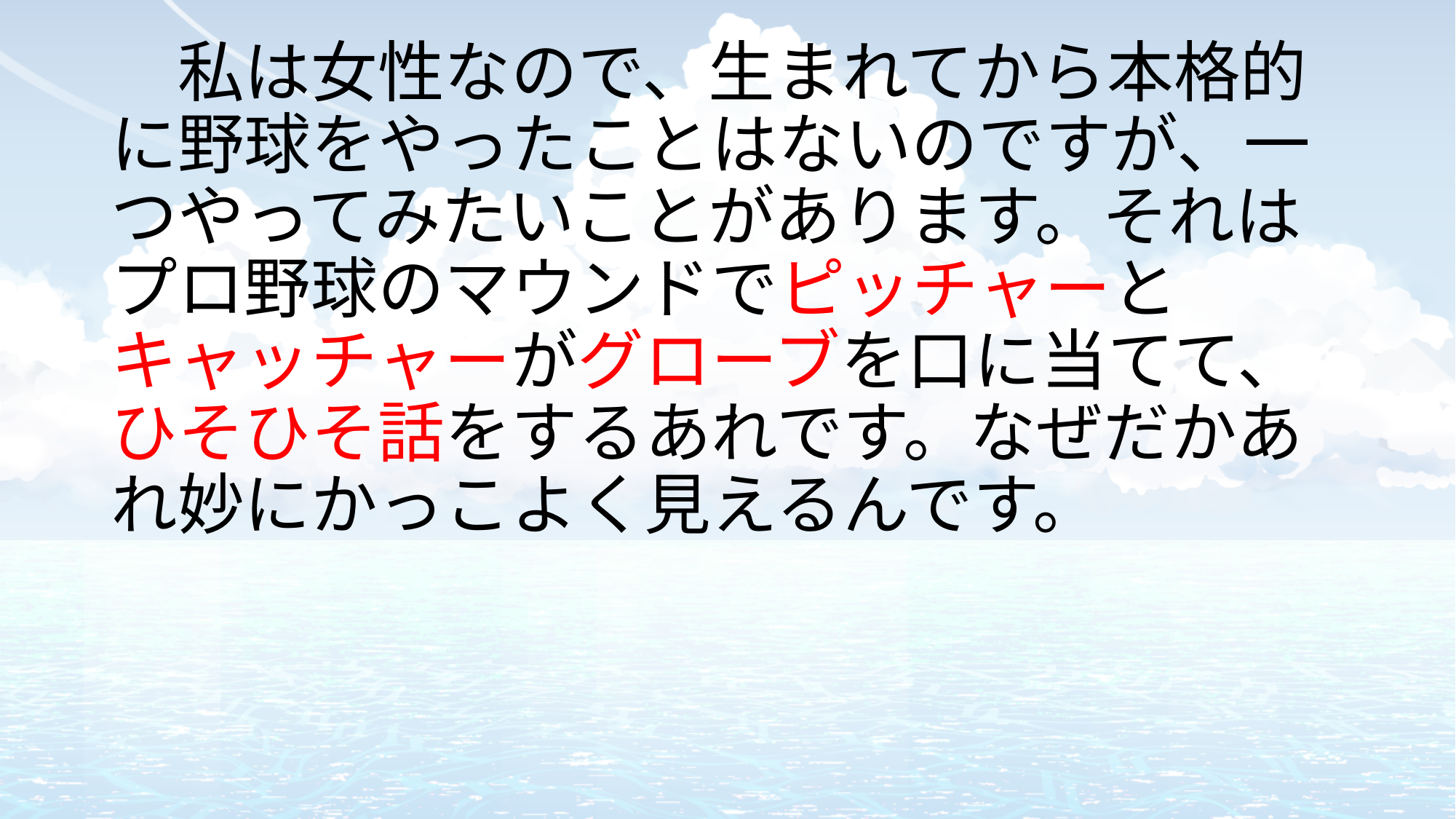

私は女性なので、生まれてから本格的に野球をやったことはないのですが、一つやってみたいことがあります。それはプロ野球のマウンドでピッチャーとキャッチャーがグローブを口に当てて、ひそひそ話をするあれです。なぜだかあれ妙にかっこよく見えるんです。